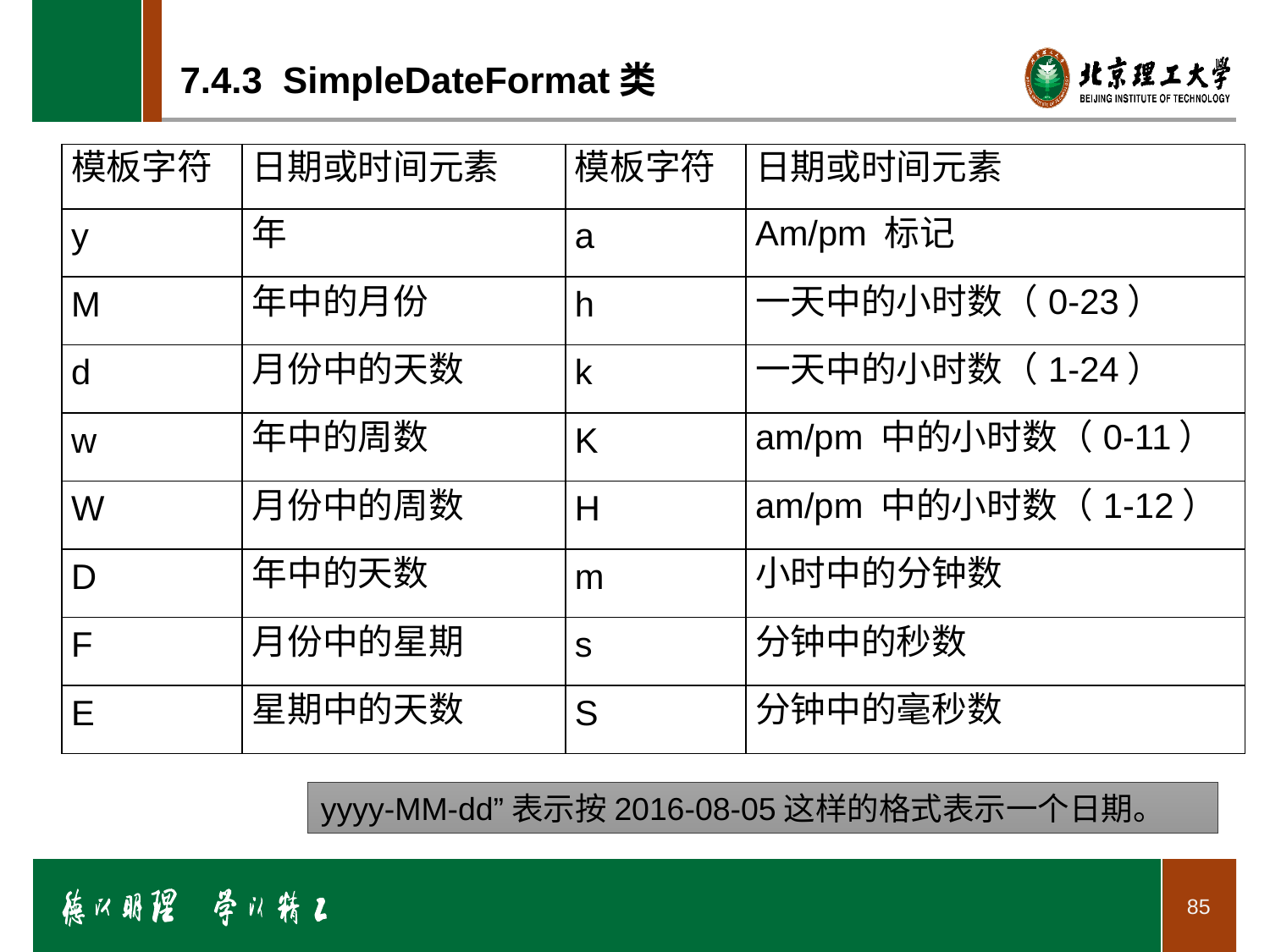

# 7.4.3  SimpleDateFormat类
| 模板字符 | 日期或时间元素 | 模板字符 | 日期或时间元素 |
| --- | --- | --- | --- |
| y | 年 | a | Am/pm 标记 |
| M | 年中的月份 | h | 一天中的小时数（0-23） |
| d | 月份中的天数 | k | 一天中的小时数（1-24） |
| w | 年中的周数 | K | am/pm 中的小时数（0-11） |
| W | 月份中的周数 | H | am/pm 中的小时数（1-12） |
| D | 年中的天数 | m | 小时中的分钟数 |
| F | 月份中的星期 | s | 分钟中的秒数 |
| E | 星期中的天数 | S | 分钟中的毫秒数 |
yyyy-MM-dd”表示按2016-08-05这样的格式表示一个日期。